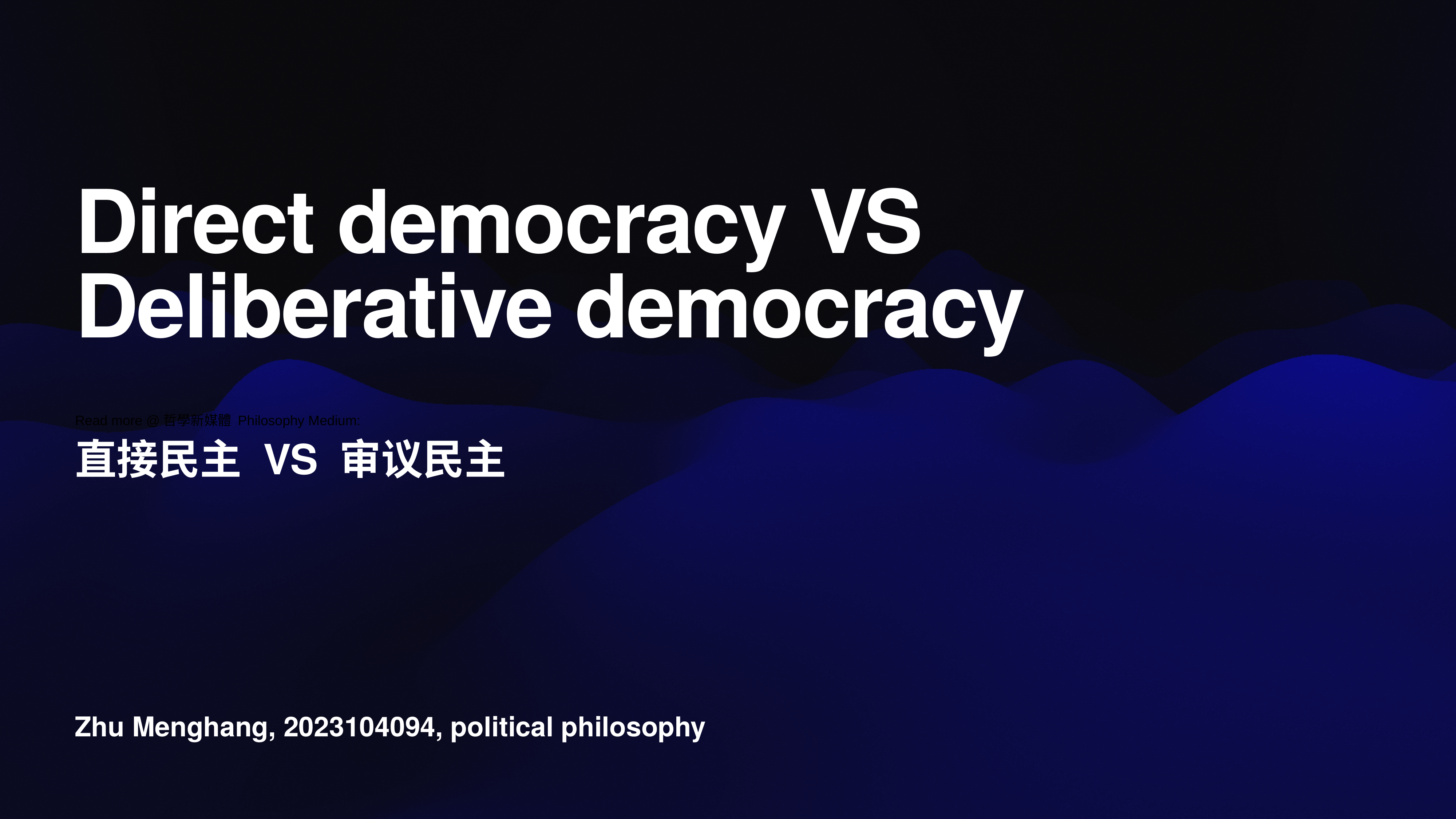

# Direct democracy VS Deliberative democracy

Read more @哲學新媒體 Philosophy Medium:
直接民主 VS 审议民主
Zhu Menghang, 2023104094, political philosophy